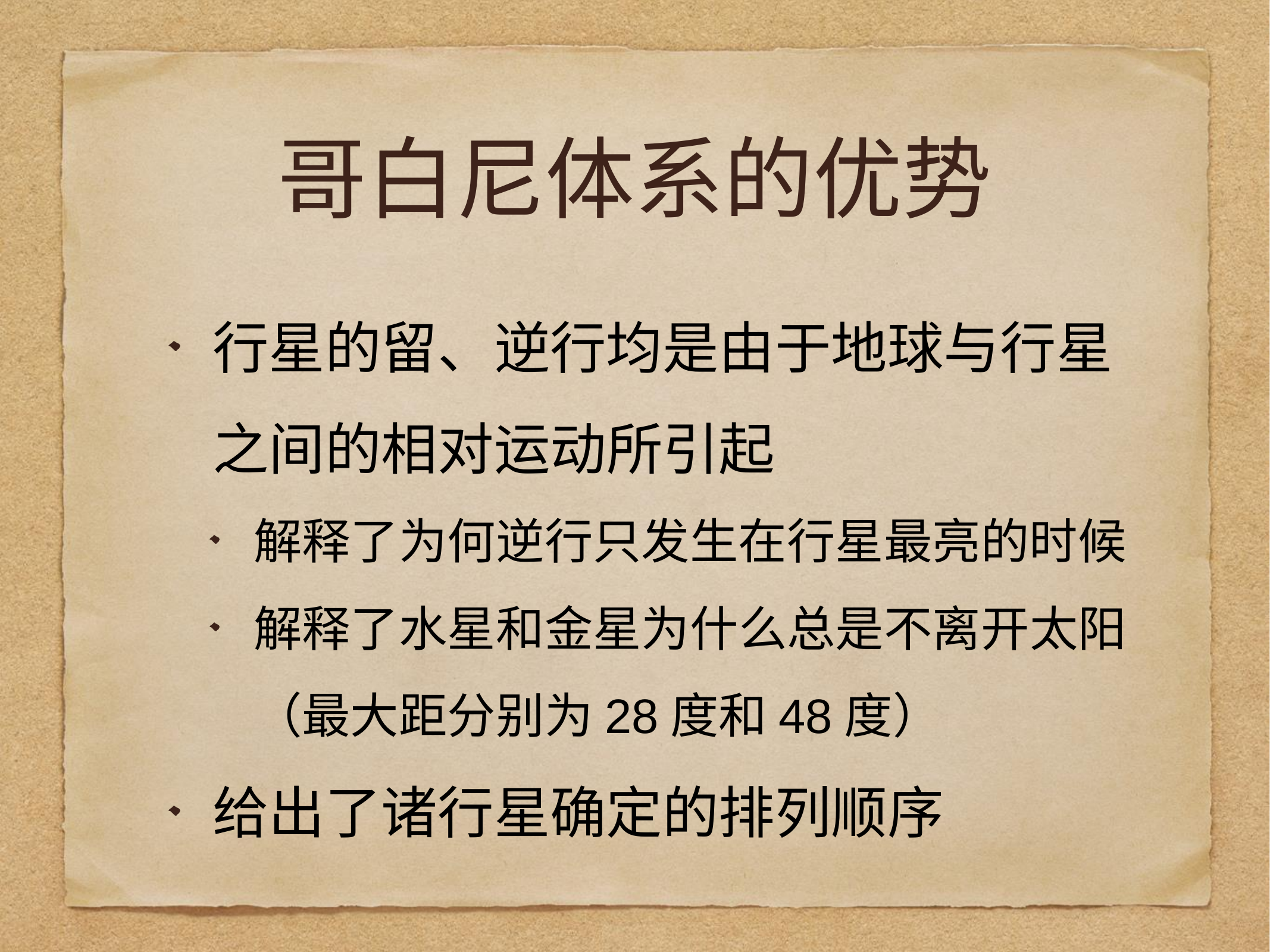

# 哥白尼体系的优势
行星的留、逆行均是由于地球与行星之间的相对运动所引起
解释了为何逆行只发生在行星最亮的时候
解释了水星和金星为什么总是不离开太阳（最大距分别为28度和48度）
给出了诸行星确定的排列顺序